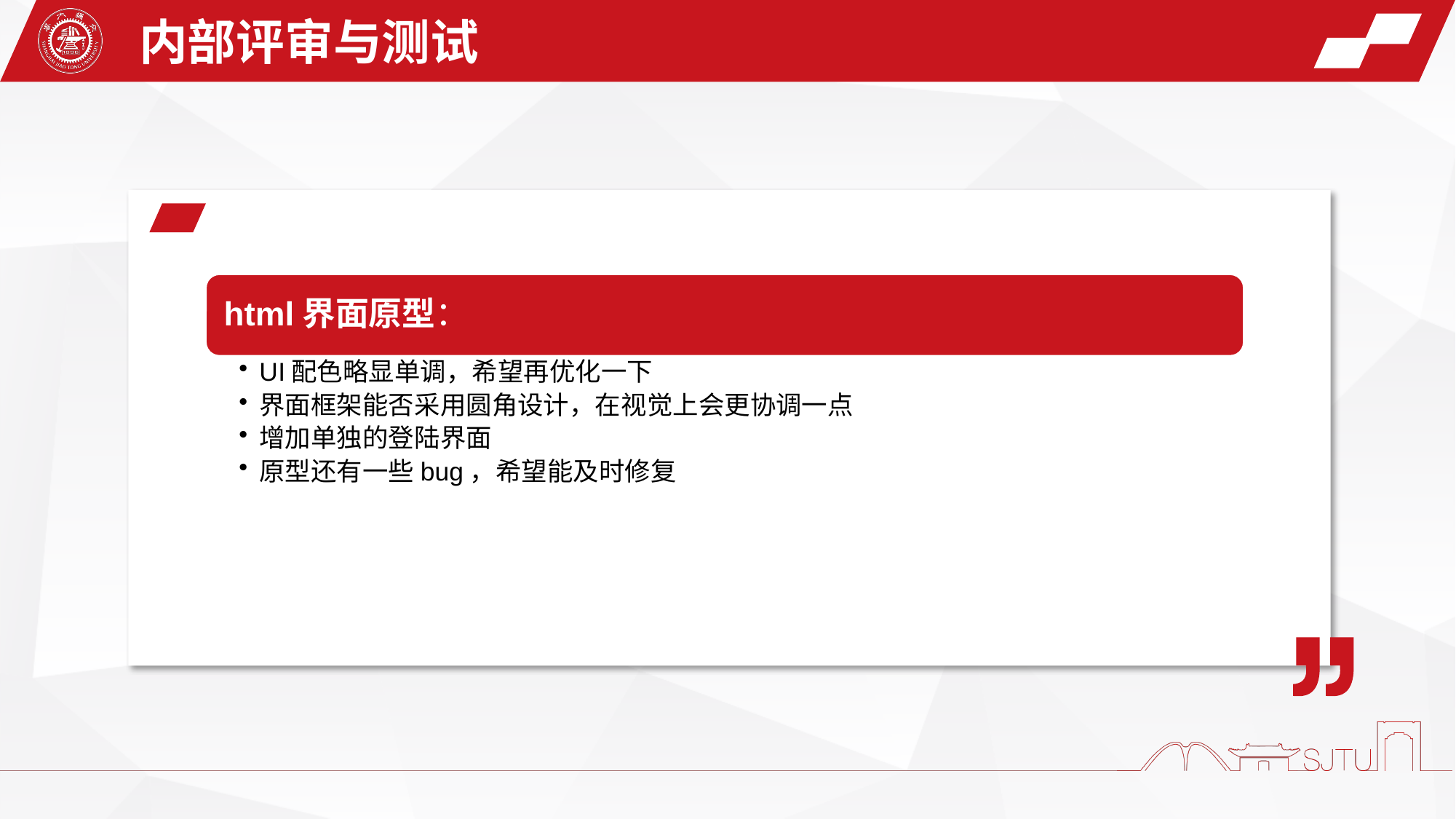

内部评审与测试

html界面原型：
UI配色略显单调，希望再优化一下
界面框架能否采用圆角设计，在视觉上会更协调一点
增加单独的登陆界面
原型还有一些bug，希望能及时修复